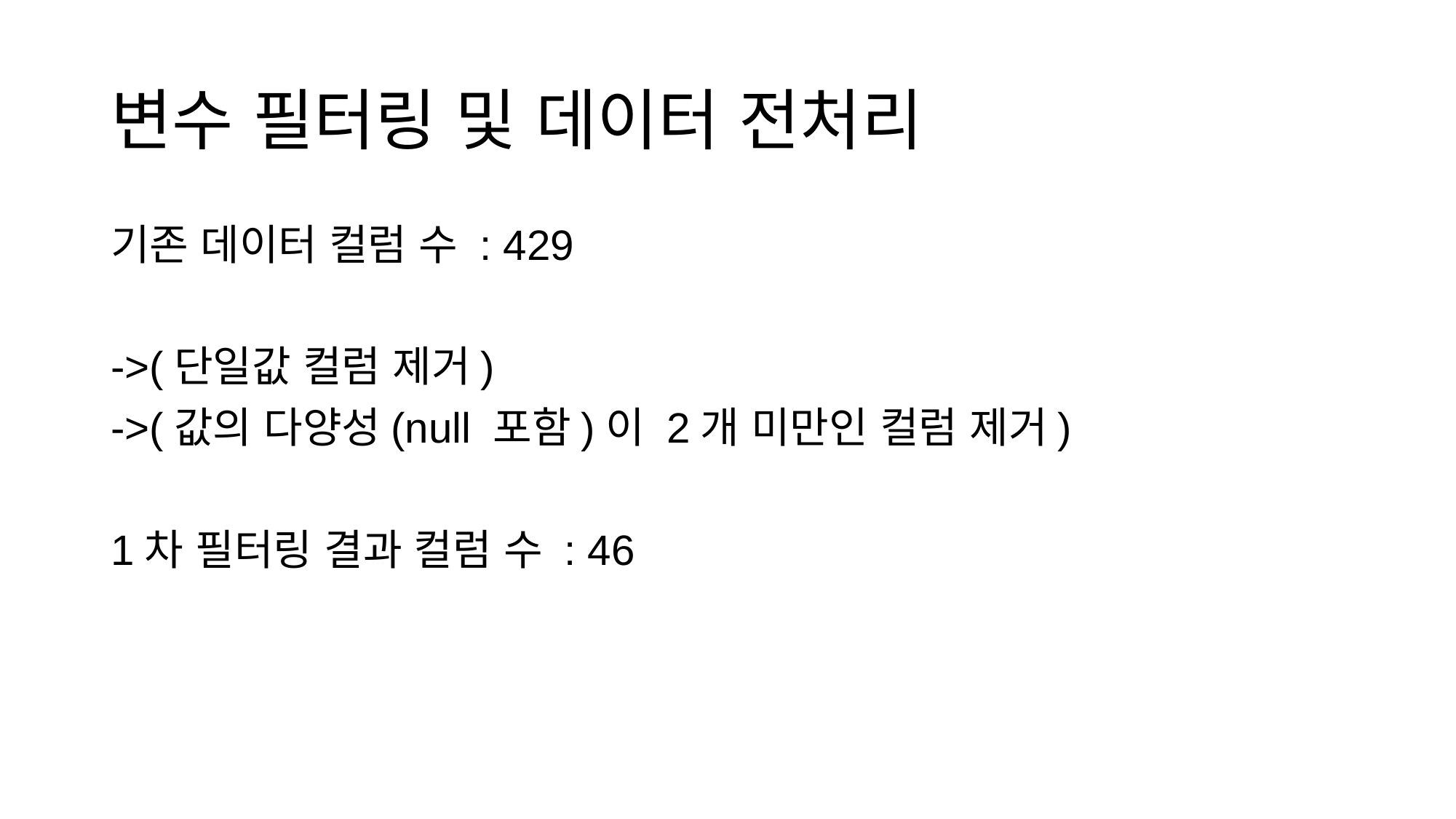

# 변수 필터링 및 데이터 전처리
기존 데이터 컬럼 수 : 429

->(단일값 컬럼 제거)
->(값의 다양성(null 포함)이 2개 미만인 컬럼 제거)

1차 필터링 결과 컬럼 수 : 46